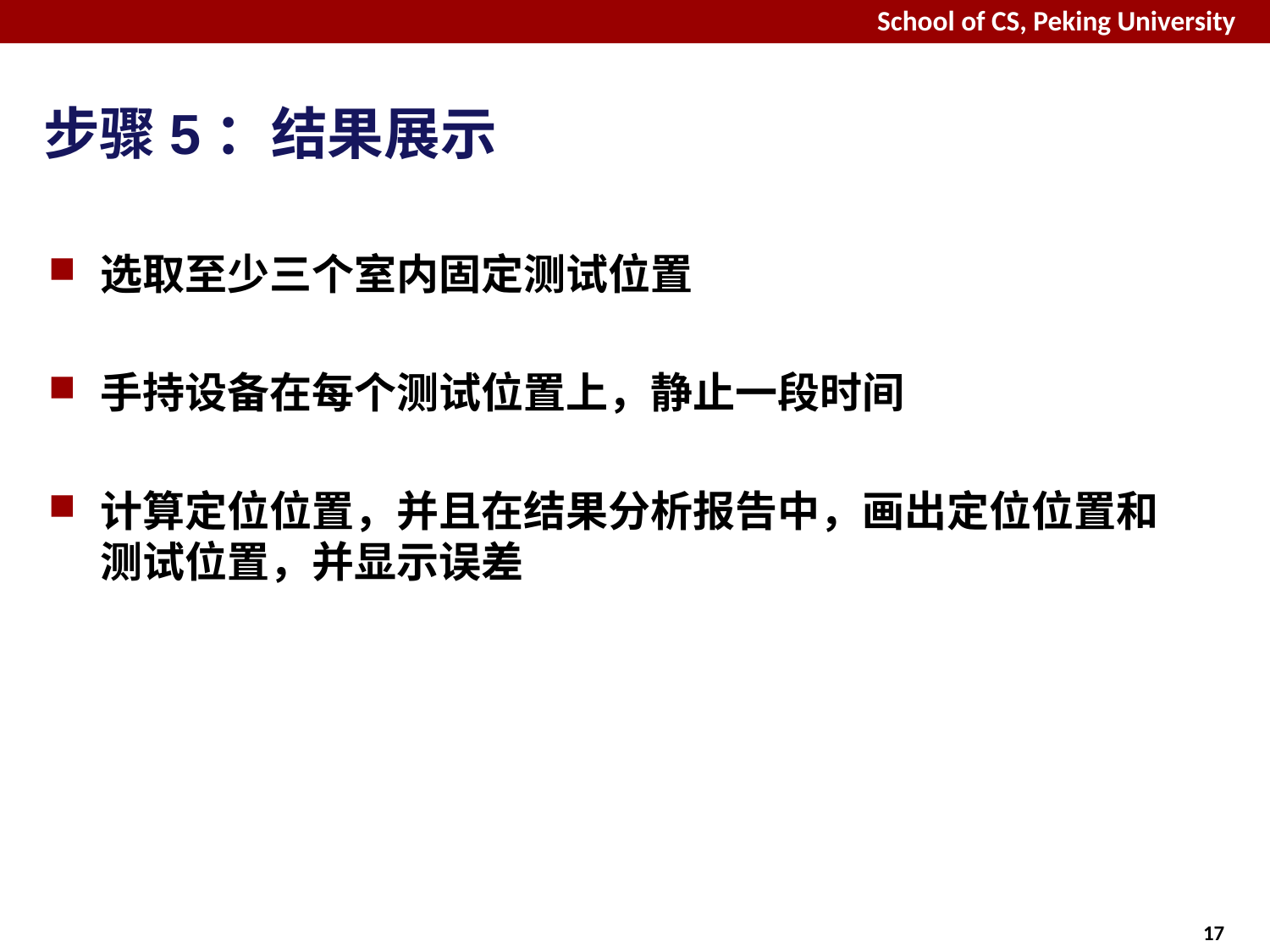

# 步骤5：结果展示
选取至少三个室内固定测试位置

手持设备在每个测试位置上，静止一段时间

计算定位位置，并且在结果分析报告中，画出定位位置和测试位置，并显示误差